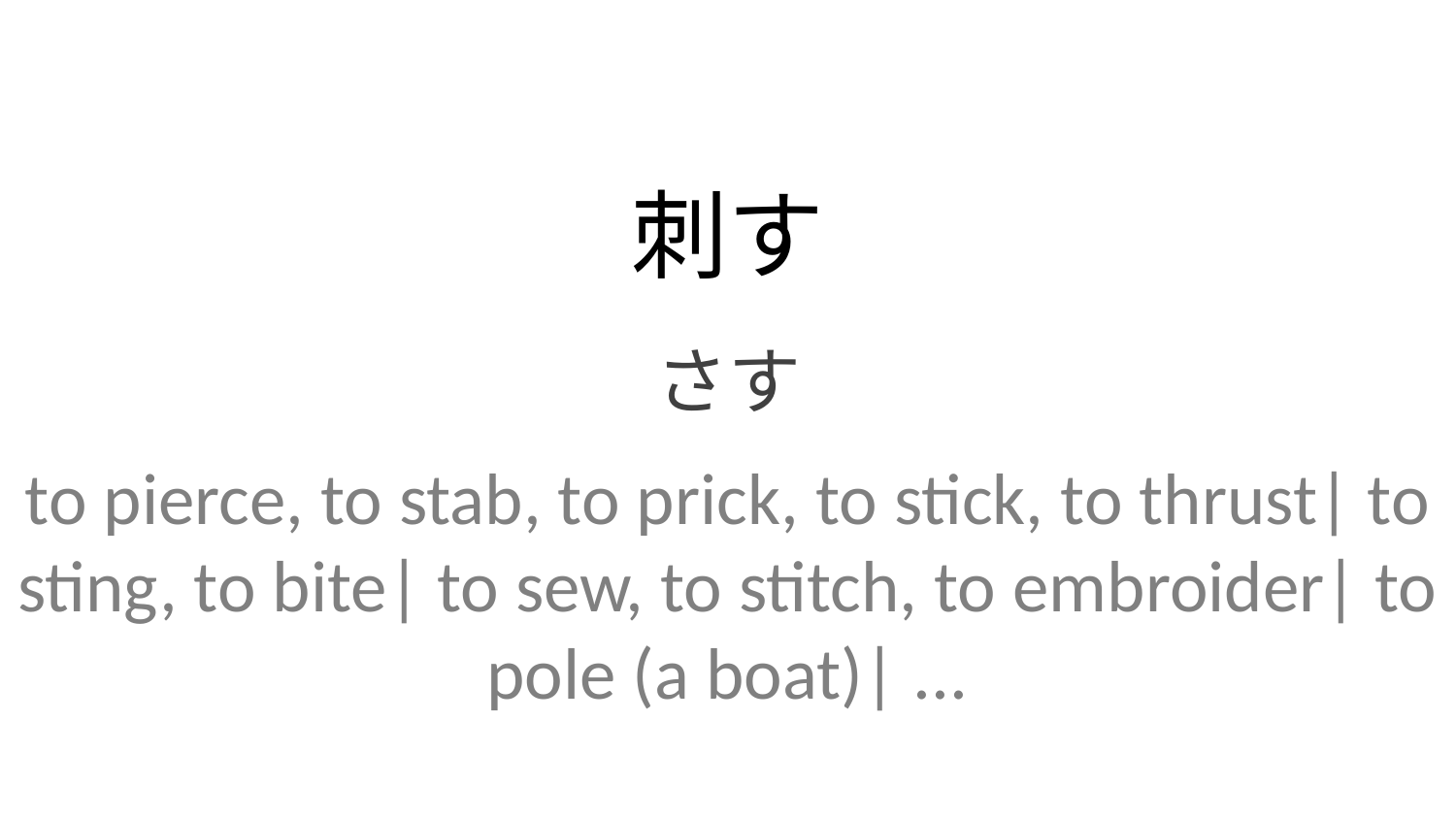

刺す

さす
to pierce, to stab, to prick, to stick, to thrust| to sting, to bite| to sew, to stitch, to embroider| to pole (a boat)| ...